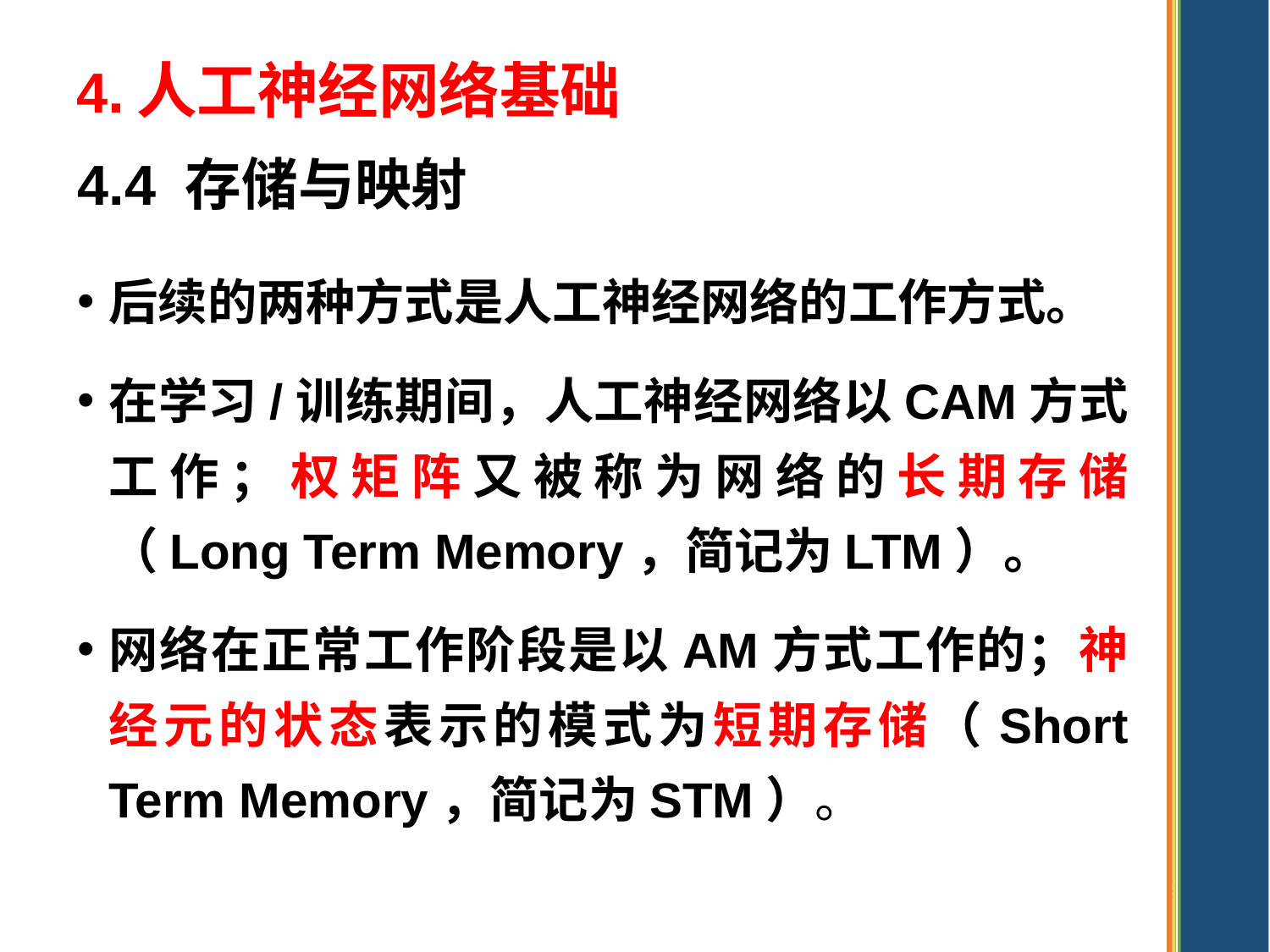

4.人工神经网络基础
4.4 存储与映射
后续的两种方式是人工神经网络的工作方式。
在学习/训练期间，人工神经网络以CAM方式工作；权矩阵又被称为网络的长期存储（Long Term Memory，简记为LTM）。
网络在正常工作阶段是以AM方式工作的；神经元的状态表示的模式为短期存储（Short Term Memory，简记为STM）。
95